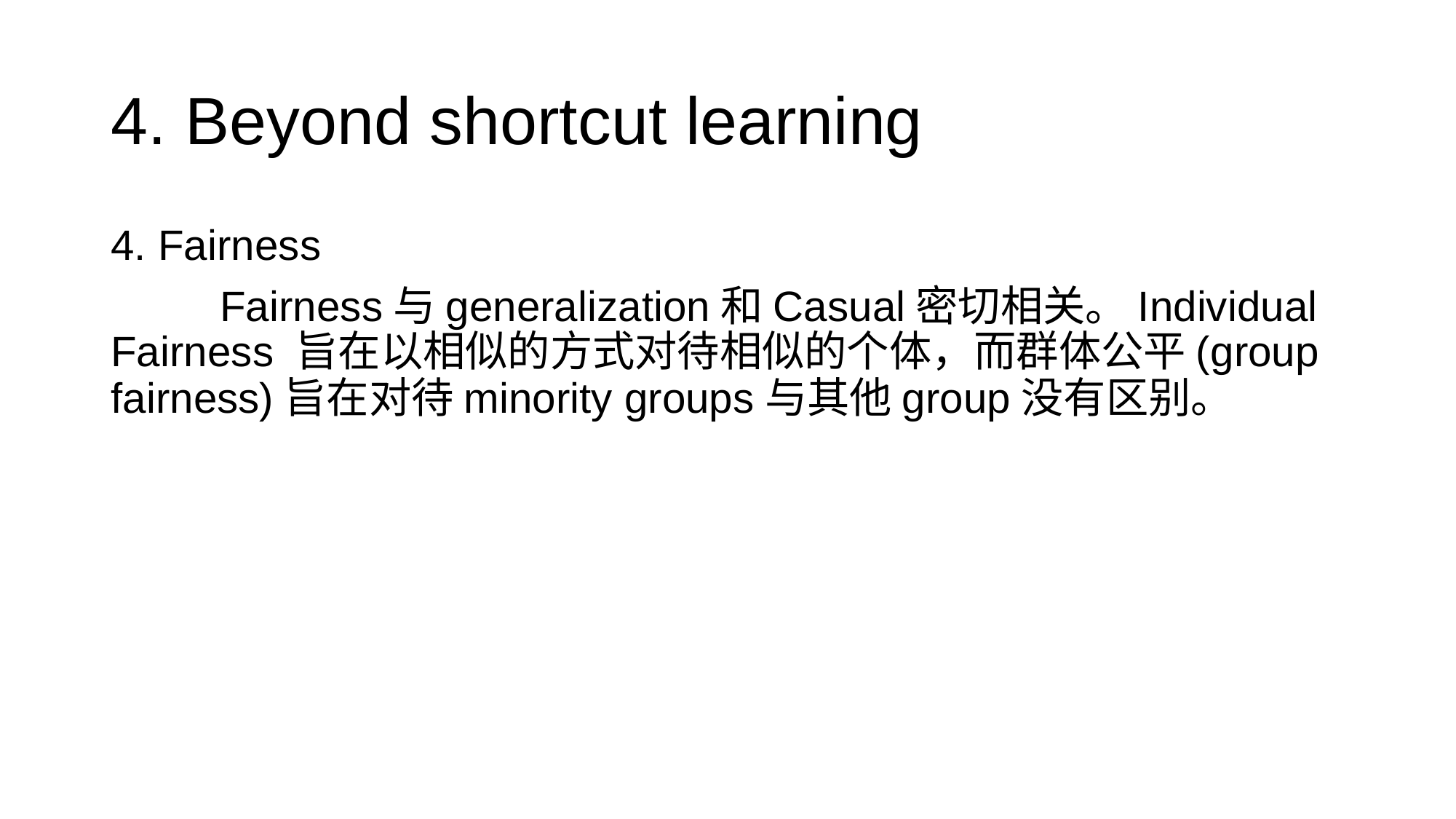

# 4. Beyond shortcut learning
4. Fairness
	Fairness与generalization和Casual密切相关。Individual Fairness 旨在以相似的方式对待相似的个体，而群体公平(group fairness)旨在对待minority groups与其他group没有区别。